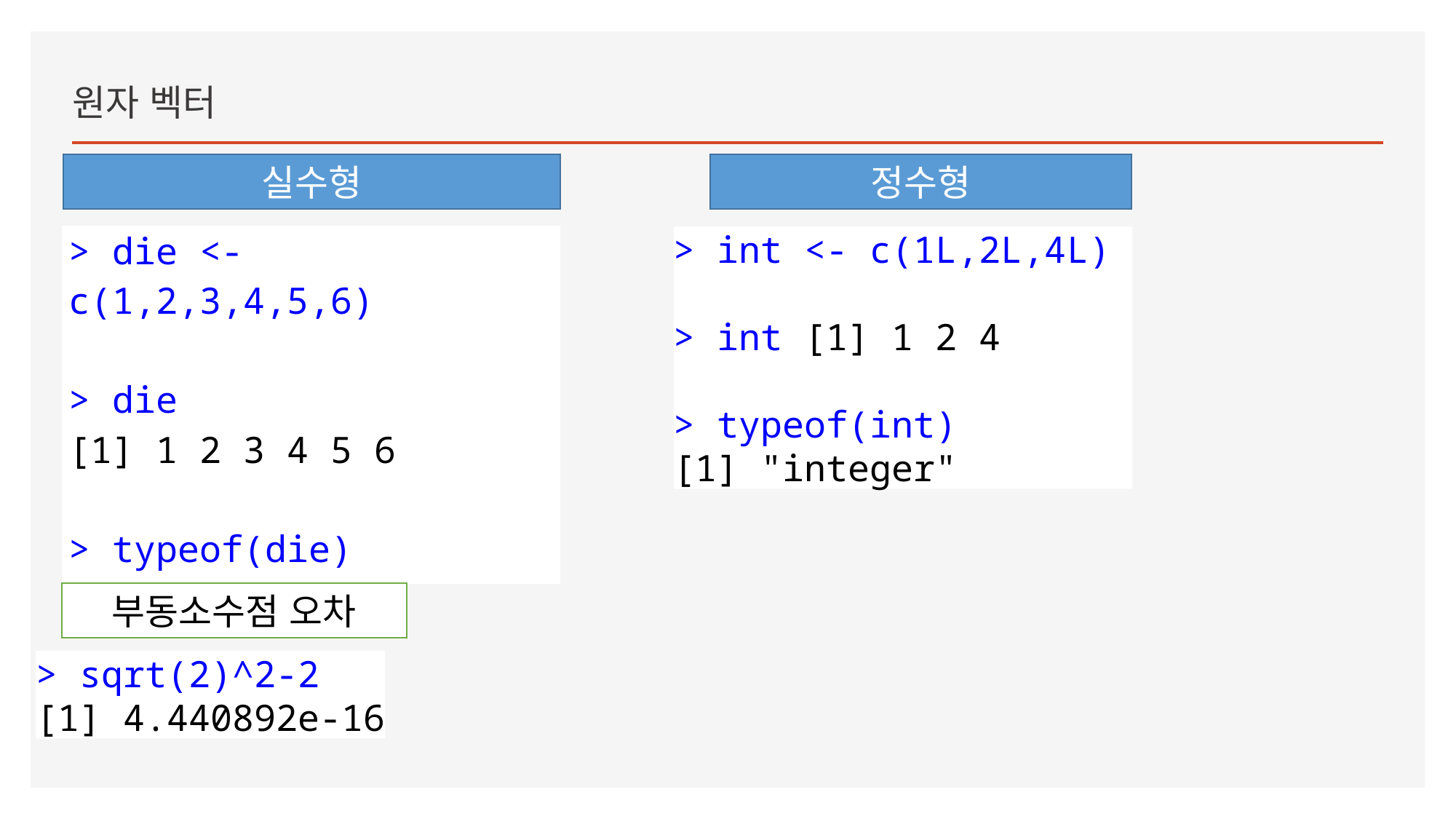

원자 벡터
실수형
정수형
| > die <- c(1,2,3,4,5,6) > die [1] 1 2 3 4 5 6 > typeof(die) [1] "double" |
| --- |
> int <- c(1L,2L,4L)

> int [1] 1 2 4

> typeof(int)
[1] "integer"
부동소수점 오차
> sqrt(2)^2-2
[1] 4.440892e-16